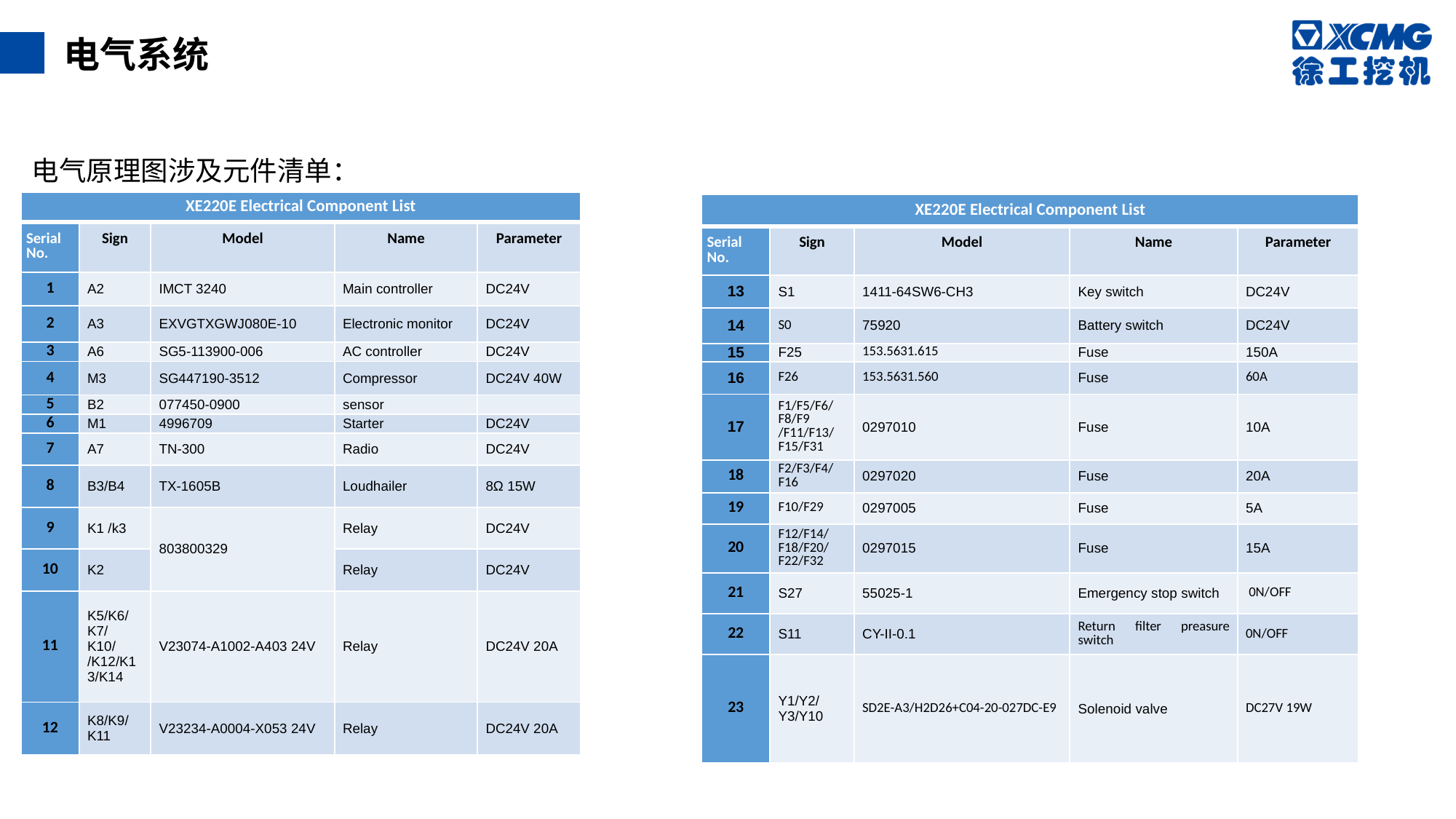

电气系统
电气原理图涉及元件清单：
| XE220E Electrical Component List |  |  |  |  |
| --- | --- | --- | --- | --- |
| Serial No. | Sign | Model | Name | Parameter |
| 1 | A2 | IMCT 3240 | Main controller | DC24V |
| 2 | A3 | EXVGTXGWJ080E-10 | Electronic monitor | DC24V |
| 3 | A6 | SG5-113900-006 | AC controller | DC24V |
| 4 | M3 | SG447190-3512 | Compressor | DC24V 40W |
| 5 | B2 | 077450-0900 | sensor |  |
| 6 | M1 | 4996709 | Starter | DC24V |
| 7 | A7 | TN-300 | Radio | DC24V |
| 8 | B3/B4 | TX-1605B | Loudhailer | 8Ω 15W |
| 9 | K1 /k3 | 803800329 | Relay | DC24V |
| 10 | K2 |  | Relay | DC24V |
| 11 | K5/K6/K7/K10/ /K12/K13/K14 | V23074-A1002-A403 24V | Relay | DC24V 20A |
| 12 | K8/K9/K11 | V23234-A0004-X053 24V | Relay | DC24V 20A |
| XE220E Electrical Component List |  |  |  |  |
| --- | --- | --- | --- | --- |
| Serial No. | Sign | Model | Name | Parameter |
| 13 | S1 | 1411-64SW6-CH3 | Key switch | DC24V |
| 14 | S0 | 75920 | Battery switch | DC24V |
| 15 | F25 | 153.5631.615 | Fuse | 150A |
| 16 | F26 | 153.5631.560 | Fuse | 60A |
| 17 | F1/F5/F6/F8/F9 /F11/F13/F15/F31 | 0297010 | Fuse | 10A |
| 18 | F2/F3/F4/F16 | 0297020 | Fuse | 20A |
| 19 | F10/F29 | 0297005 | Fuse | 5A |
| 20 | F12/F14/F18/F20/F22/F32 | 0297015 | Fuse | 15A |
| 21 | S27 | 55025-1 | Emergency stop switch | 0N/OFF |
| 22 | S11 | CY-II-0.1 | Return filter preasure switch | 0N/OFF |
| 23 | Y1/Y2/Y3/Y10 | SD2E-A3/H2D26+C04-20-027DC-E9 | Solenoid valve | DC27V 19W |